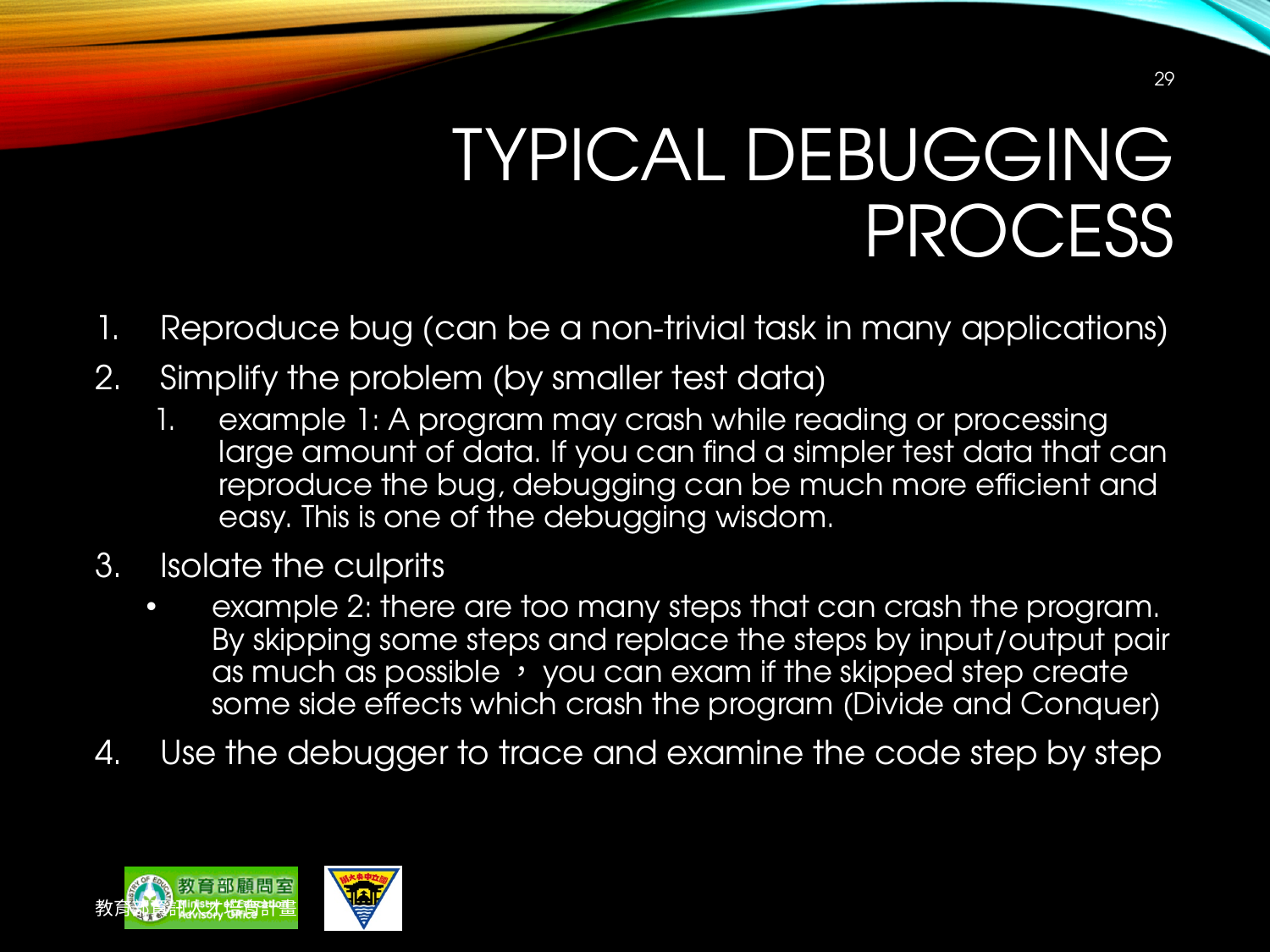

29
# Typical Debugging Process
Reproduce bug (can be a non-trivial task in many applications)
Simplify the problem (by smaller test data)
example 1: A program may crash while reading or processing large amount of data. If you can find a simpler test data that can reproduce the bug, debugging can be much more efficient and easy. This is one of the debugging wisdom.
Isolate the culprits
example 2: there are too many steps that can crash the program.  By skipping some steps and replace the steps by input/output pair as much as possible，you can exam if the skipped step create some side effects which crash the program (Divide and Conquer)
Use the debugger to trace and examine the code step by step

教育部資訊人才培育計畫